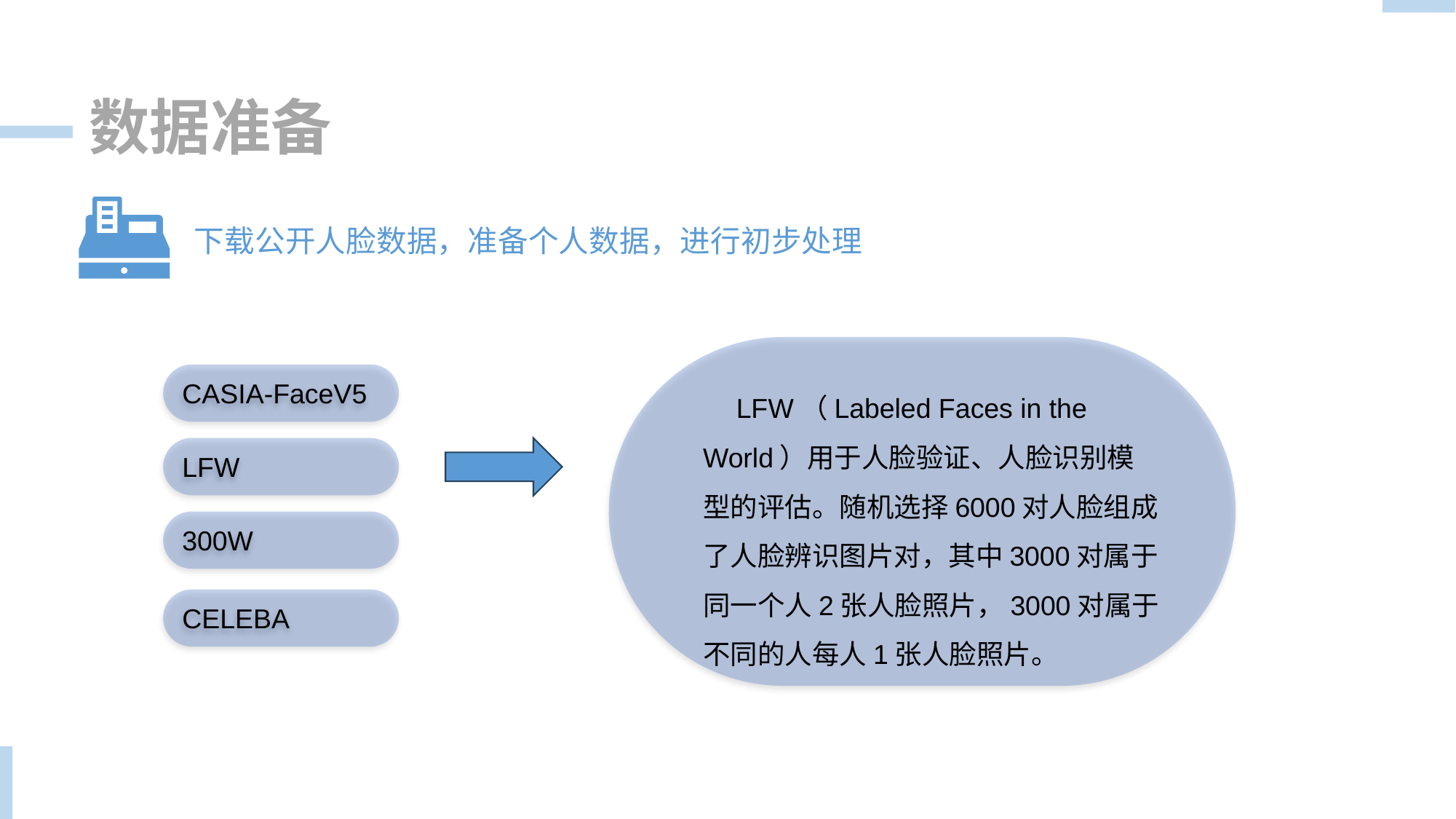

数据准备

下载公开人脸数据，准备个人数据，进行初步处理
20

CASIA-FaceV5
    LFW（Labeled Faces in the World）用于人脸验证、人脸识别模型的评估。随机选择6000对人脸组成了人脸辨识图片对，其中3000对属于同一个人2张人脸照片，3000对属于不同的人每人1张人脸照片。
LFW

300W
CELEBA